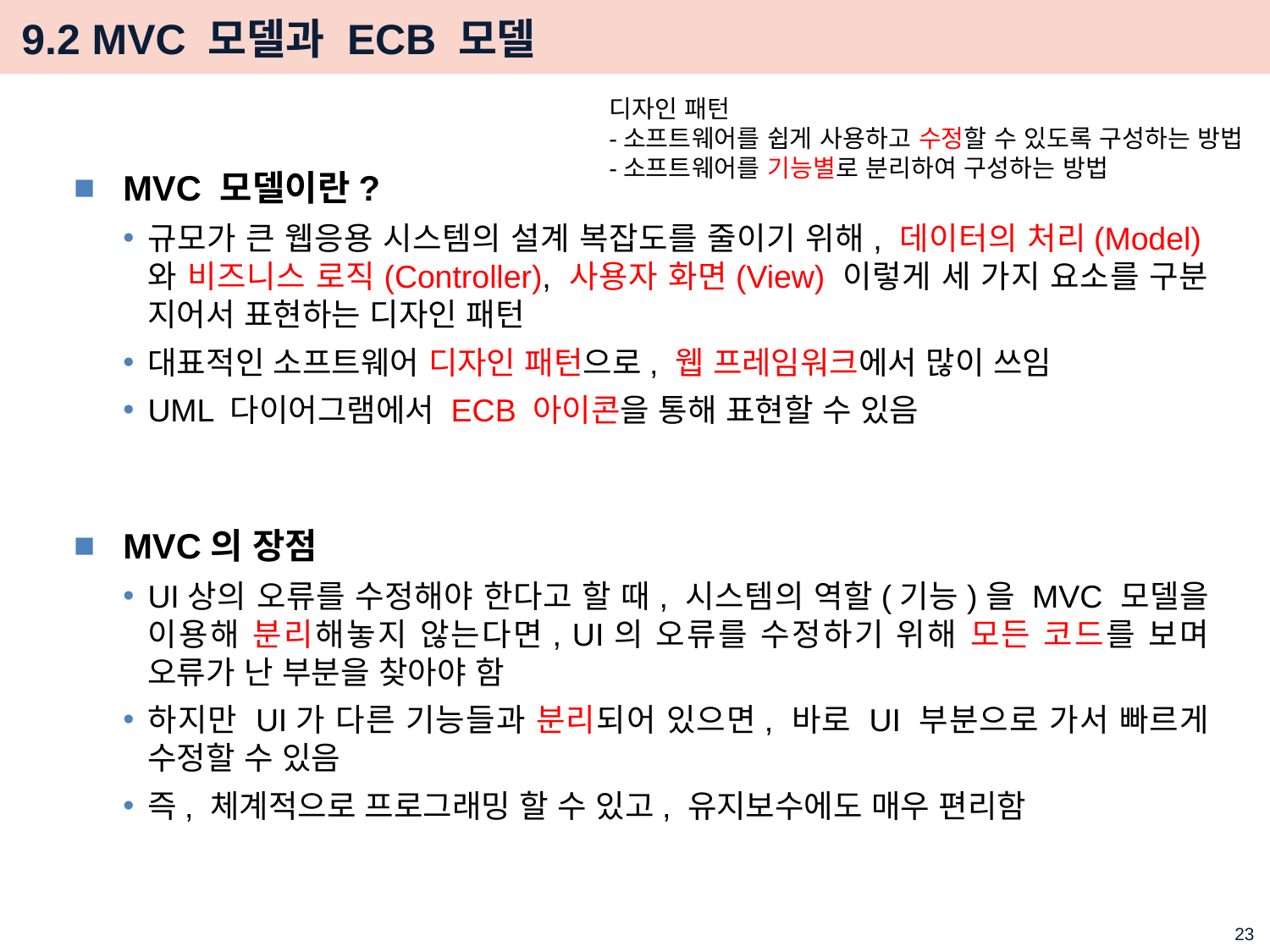

# 9.2 MVC 모델과 ECB 모델
디자인 패턴
-소프트웨어를 쉽게 사용하고 수정할 수 있도록 구성하는 방법
-소프트웨어를 기능별로 분리하여 구성하는 방법
MVC 모델이란?
규모가 큰 웹응용 시스템의 설계 복잡도를 줄이기 위해, 데이터의 처리(Model)와 비즈니스 로직(Controller), 사용자 화면(View) 이렇게 세 가지 요소를 구분 지어서 표현하는 디자인 패턴
대표적인 소프트웨어 디자인 패턴으로, 웹 프레임워크에서 많이 쓰임
UML 다이어그램에서 ECB 아이콘을 통해 표현할 수 있음

MVC의 장점
UI상의 오류를 수정해야 한다고 할 때, 시스템의 역할(기능)을 MVC 모델을 이용해 분리해놓지 않는다면, UI의 오류를 수정하기 위해 모든 코드를 보며 오류가 난 부분을 찾아야 함
하지만 UI가 다른 기능들과 분리되어 있으면, 바로 UI 부분으로 가서 빠르게 수정할 수 있음
즉, 체계적으로 프로그래밍 할 수 있고, 유지보수에도 매우 편리함